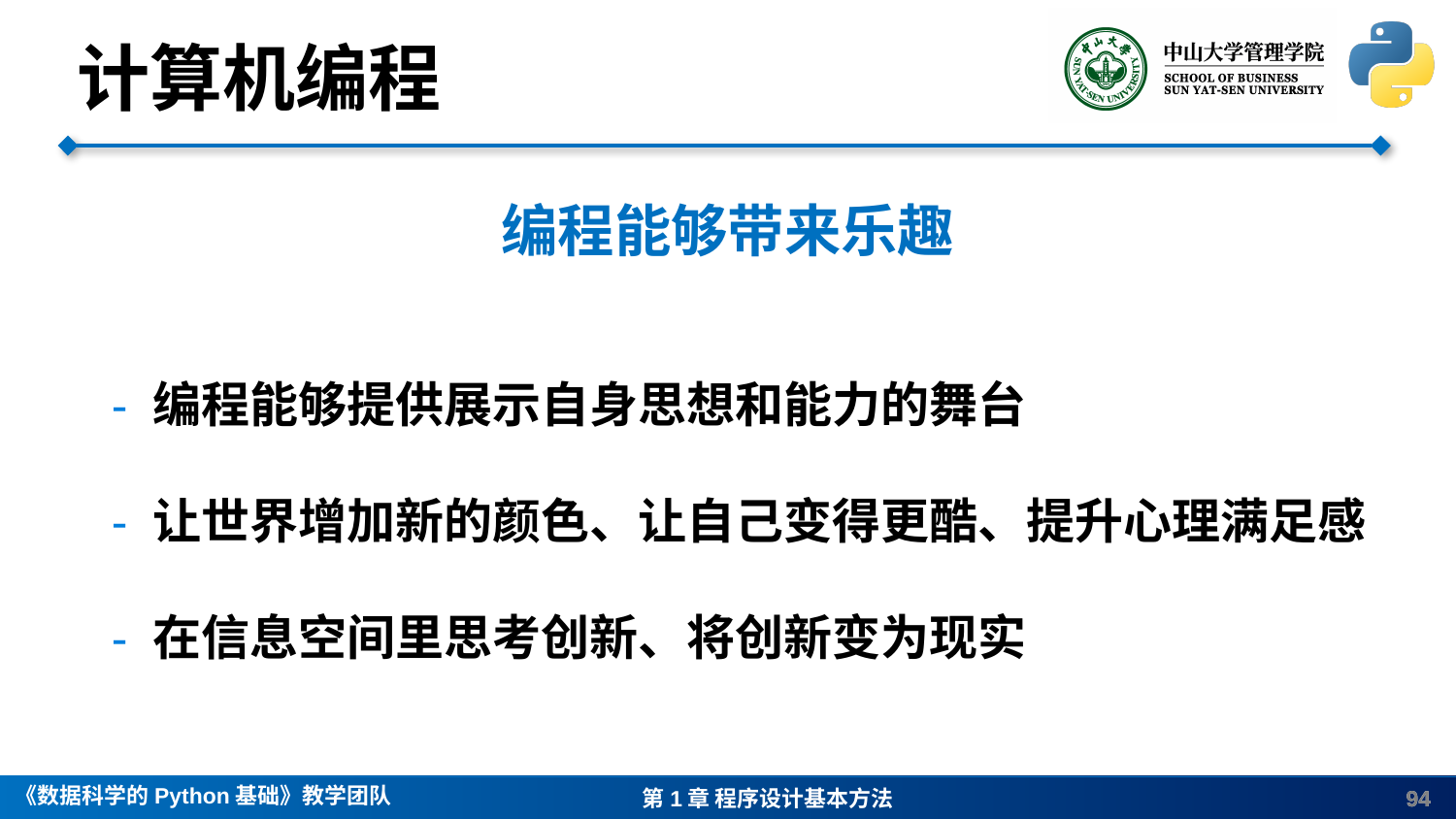

计算机编程
编程能够带来乐趣
- 编程能够提供展示自身思想和能力的舞台
- 让世界增加新的颜色、让自己变得更酷、提升心理满足感
- 在信息空间里思考创新、将创新变为现实
94